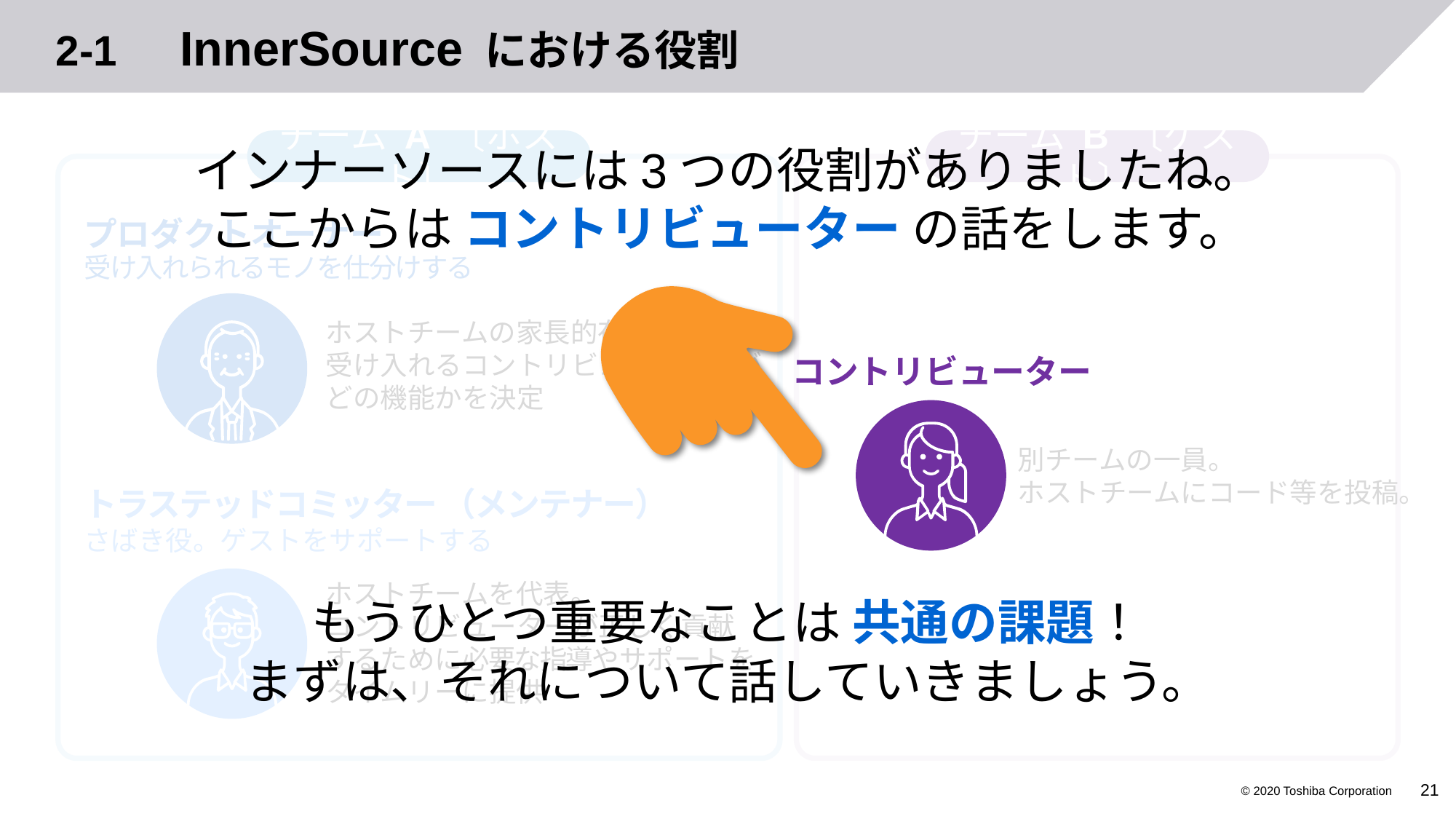

# 2-1　InnerSource における役割

インナーソースには3つの役割がありましたね。
ここからは コントリビューター の話をします。

もうひとつ重要なことは 共通の課題！
まずは、それについて話していきましょう。
コントリビューター

チーム A 〔ホスト〕
チーム B 〔ゲスト〕

プロダクトオーナー
受け入れられるモノを仕分けする

ホストチームの家長的存在。
受け入れるコントリビューションが
どの機能かを決定
コントリビューター

別チームの一員。
ホストチームにコード等を投稿。
トラステッドコミッター （メンテナー）
さばき役。ゲストをサポートする

ホストチームを代表。
コントリビューターが正しく貢献
するために必要な指導やサポートを
タイムリーに提供